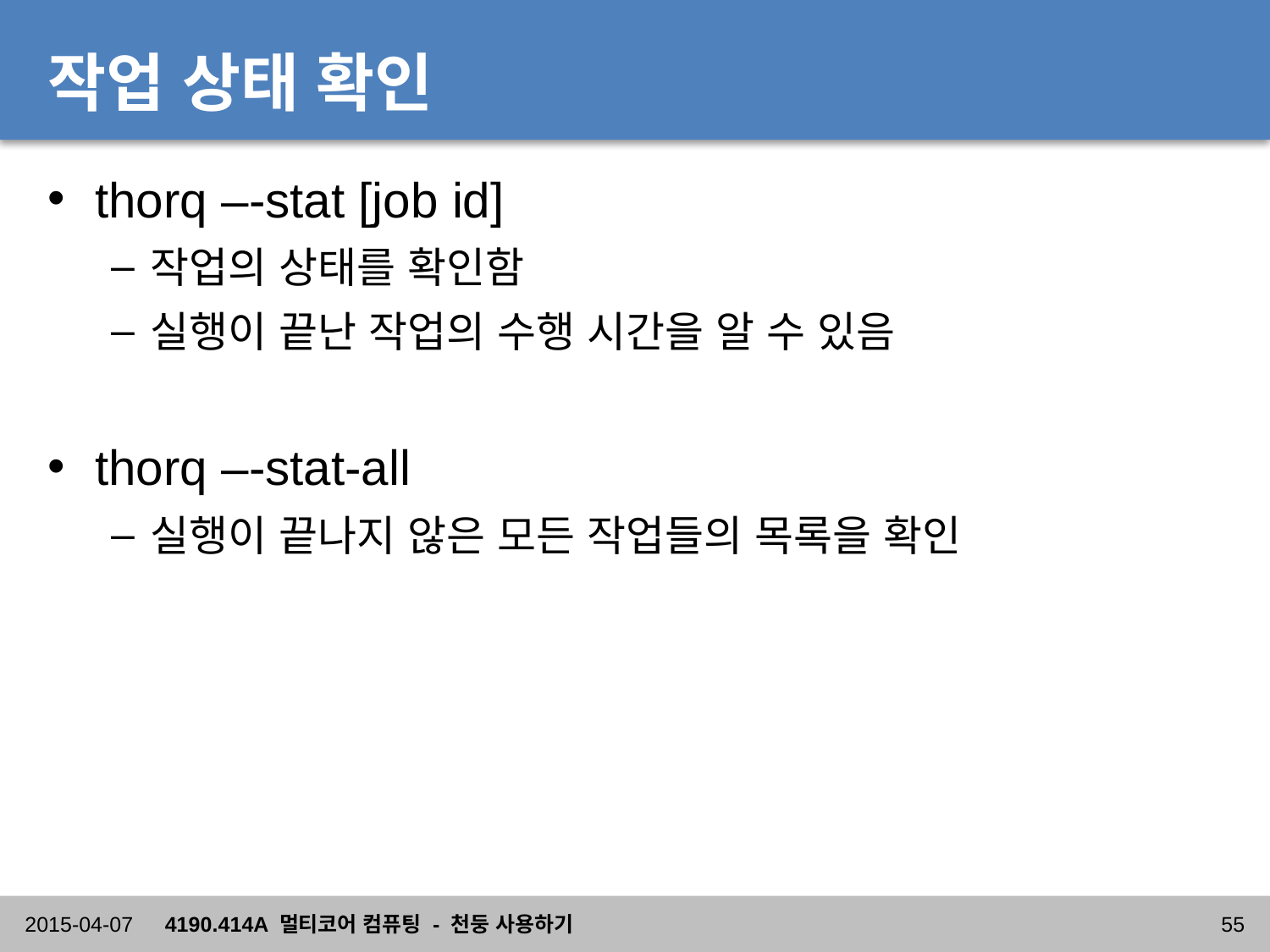

# 작업 상태 확인
thorq –-stat [job id]
작업의 상태를 확인함
실행이 끝난 작업의 수행 시간을 알 수 있음

thorq –-stat-all
실행이 끝나지 않은 모든 작업들의 목록을 확인
2015-04-07
4190.414A 멀티코어 컴퓨팅 - 천둥 사용하기
55